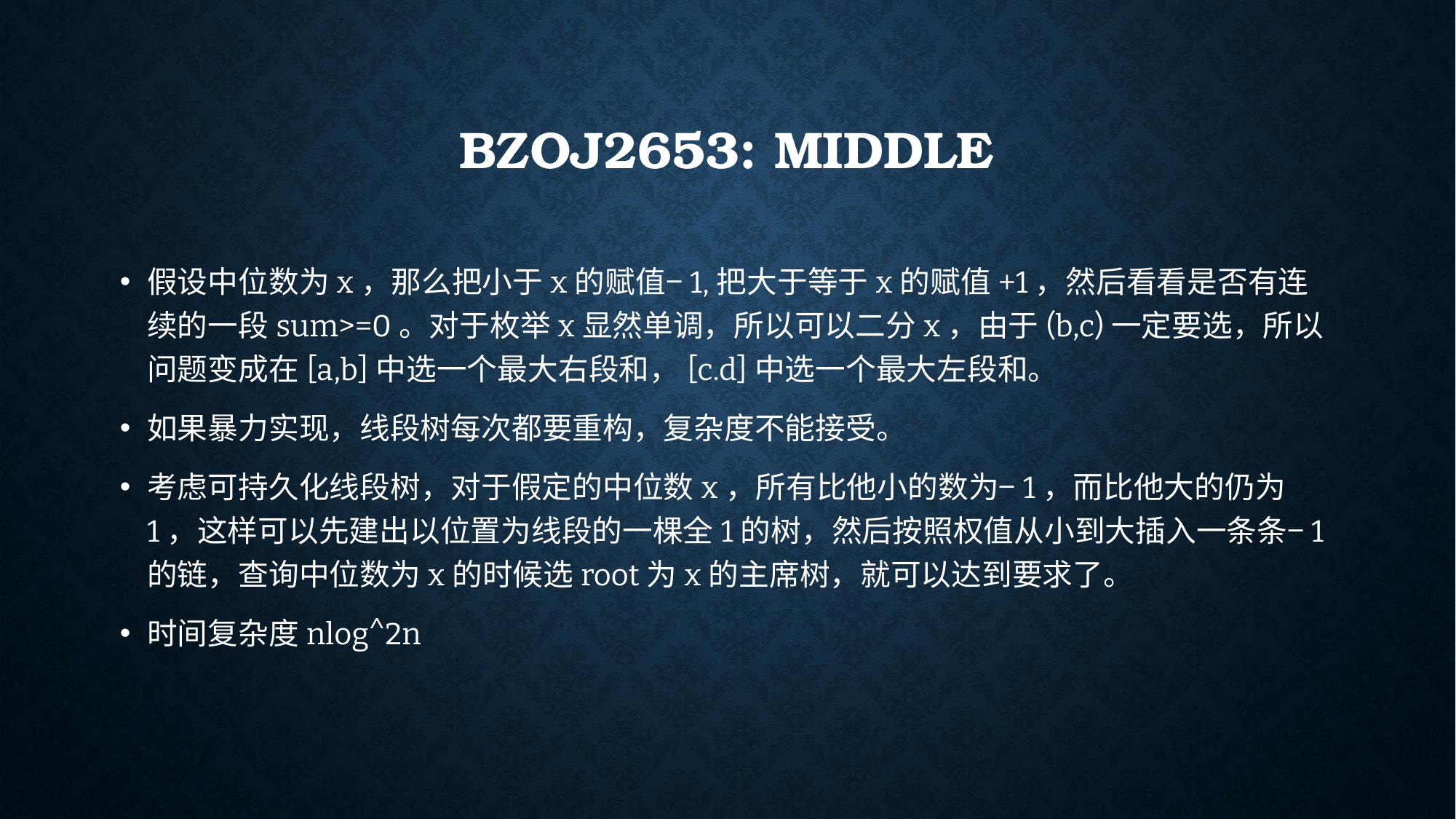

# bzoj2653: middle
假设中位数为x，那么把小于x的赋值−1,把大于等于x的赋值+1，然后看看是否有连续的一段sum>=0。对于枚举x显然单调，所以可以二分x，由于(b,c)一定要选，所以问题变成在[a,b]中选一个最大右段和，[c.d]中选一个最大左段和。
如果暴力实现，线段树每次都要重构，复杂度不能接受。
考虑可持久化线段树，对于假定的中位数x，所有比他小的数为−1，而比他大的仍为1，这样可以先建出以位置为线段的一棵全1的树，然后按照权值从小到大插入一条条−1的链，查询中位数为x的时候选root为x的主席树，就可以达到要求了。
时间复杂度nlog^2n